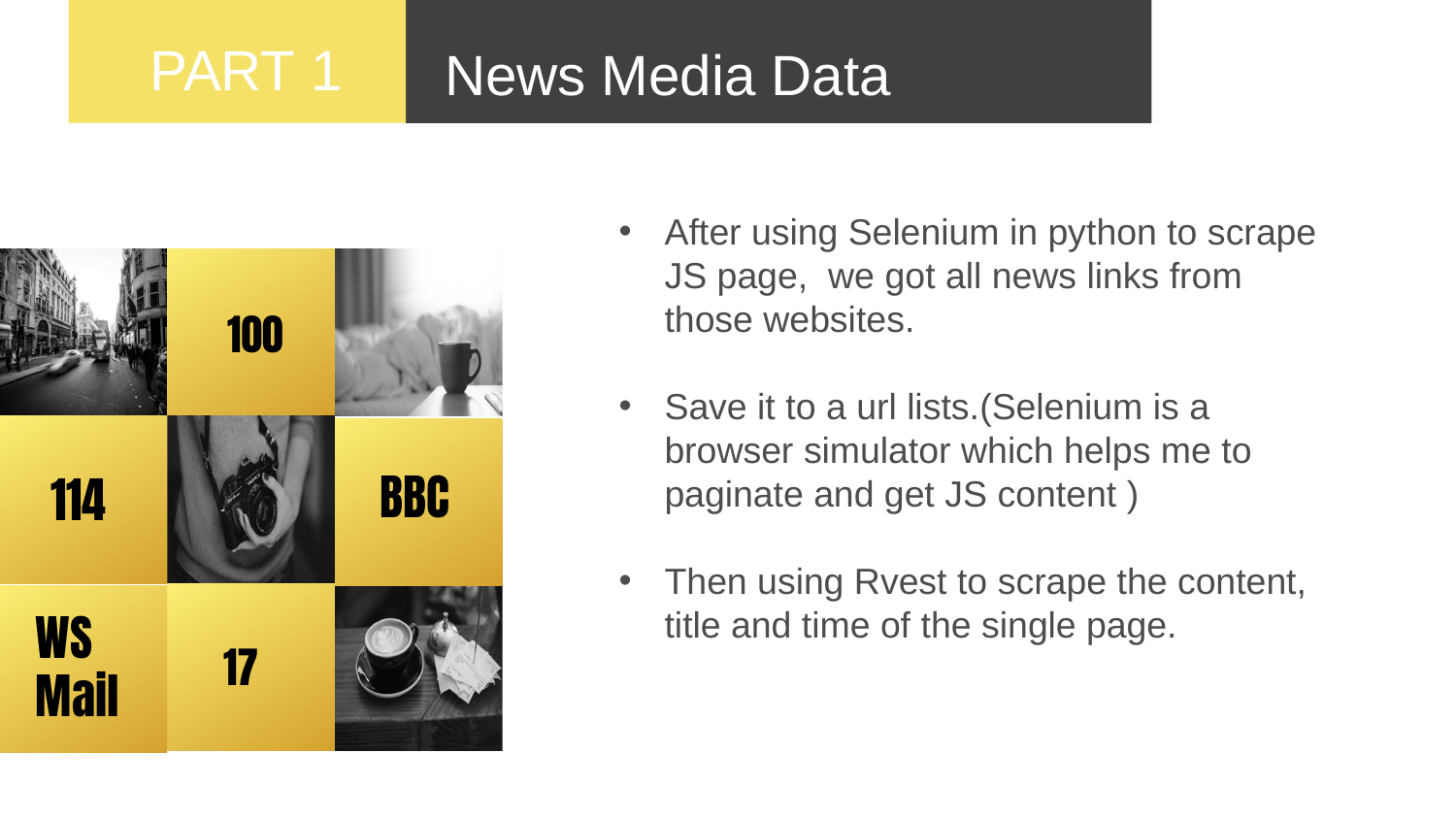

PART 1

PART 1
News Media Data
请输入你的标题
After using Selenium in python to scrape JS page,  we got all news links from those websites.

Save it to a url lists.(Selenium is a browser simulator which helps me to paginate and get JS content )

Then using Rvest to scrape the content, title and time of the single page.

100

BBC
114

WS
Mail
17